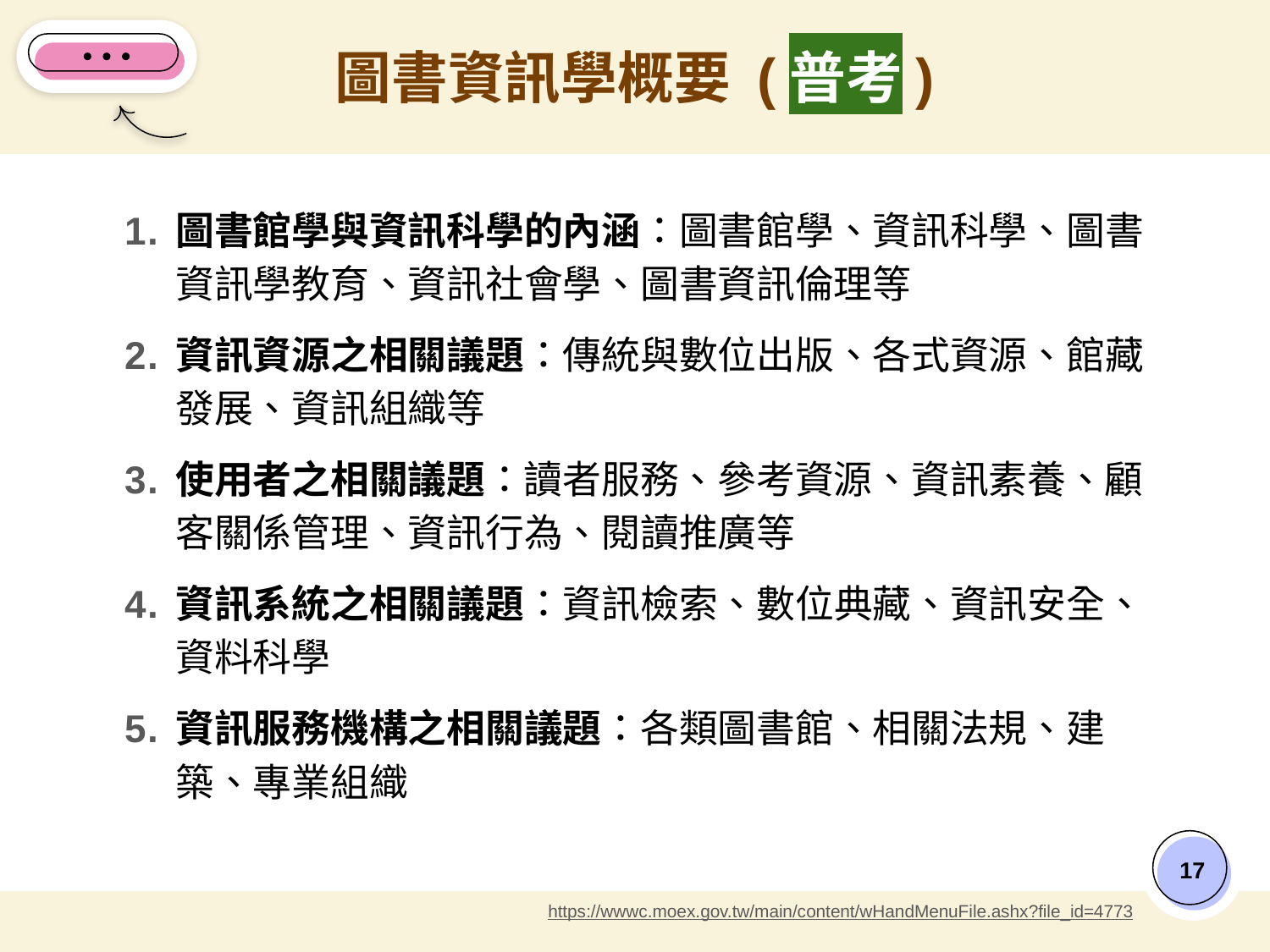

# 圖書資訊學概要 (普考)
圖書館學與資訊科學的內涵：圖書館學、資訊科學、圖書資訊學教育、資訊社會學、圖書資訊倫理等
資訊資源之相關議題：傳統與數位出版、各式資源、館藏發展、資訊組織等
使用者之相關議題：讀者服務、參考資源、資訊素養、顧客關係管理、資訊行為、閱讀推廣等
資訊系統之相關議題：資訊檢索、數位典藏、資訊安全、資料科學
資訊服務機構之相關議題：各類圖書館、相關法規、建築、專業組織
17

https://wwwc.moex.gov.tw/main/content/wHandMenuFile.ashx?file_id=4773